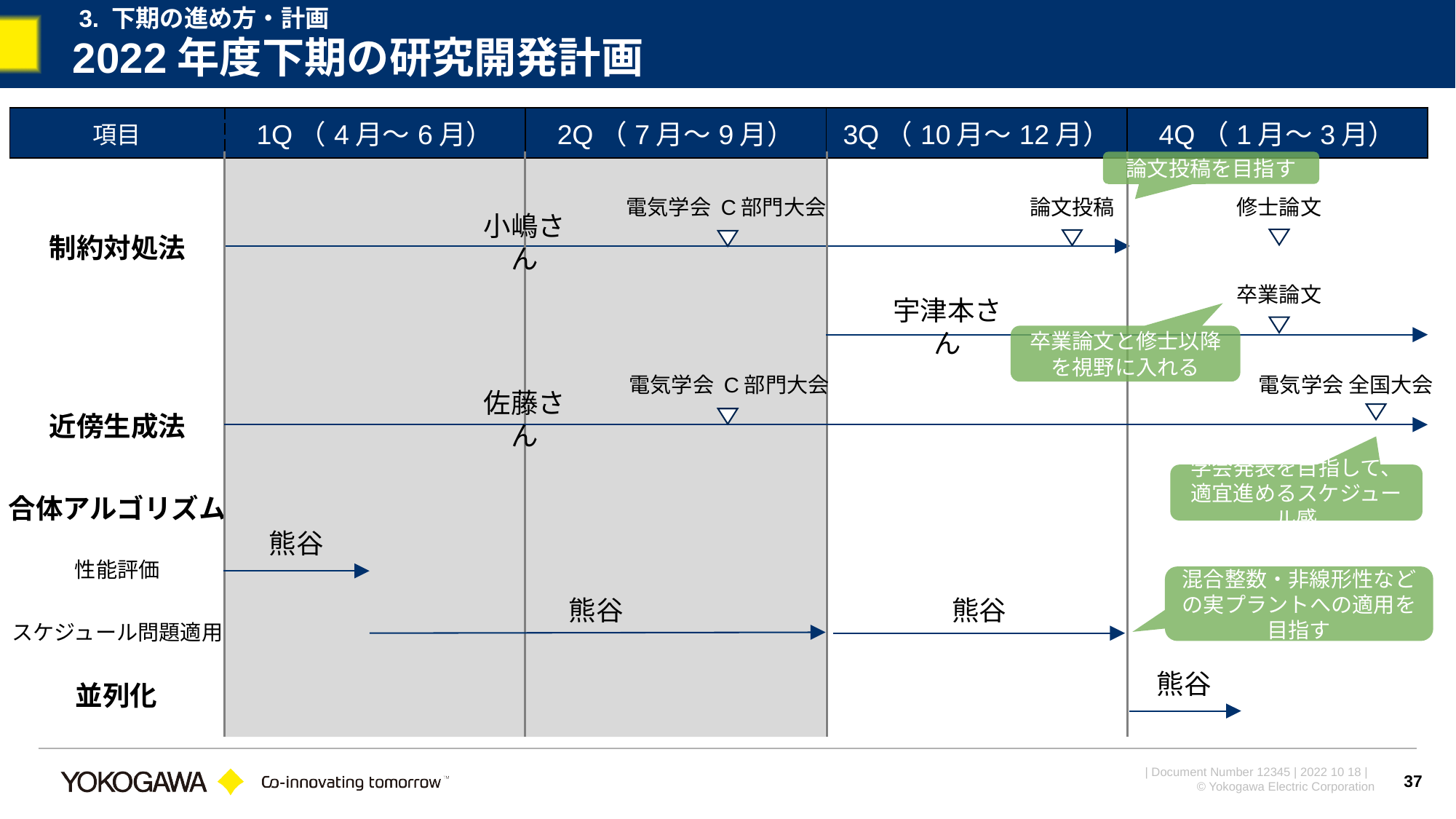

3. 下期の進め方・計画
2022年度下期の研究開発計画
| 項目 | 1Q（4月～6月） | 2Q（7月～9月） | 3Q（10月～12月） | 4Q（1月～3月） |
| --- | --- | --- | --- | --- |
論文投稿を目指す

修士論文
電気学会 C部門大会
論文投稿
小嶋さん
制約対処法

卒業論文
宇津本さん

卒業論文と修士以降を視野に入れる
電気学会 C部門大会
電気学会 全国大会
佐藤さん
近傍生成法

学会発表を目指して、
適宜進めるスケジュール感
合体アルゴリズム
熊谷
性能評価
混合整数・非線形性などの実プラントへの適用を目指す
熊谷
熊谷
スケジュール問題適用
熊谷
並列化
37